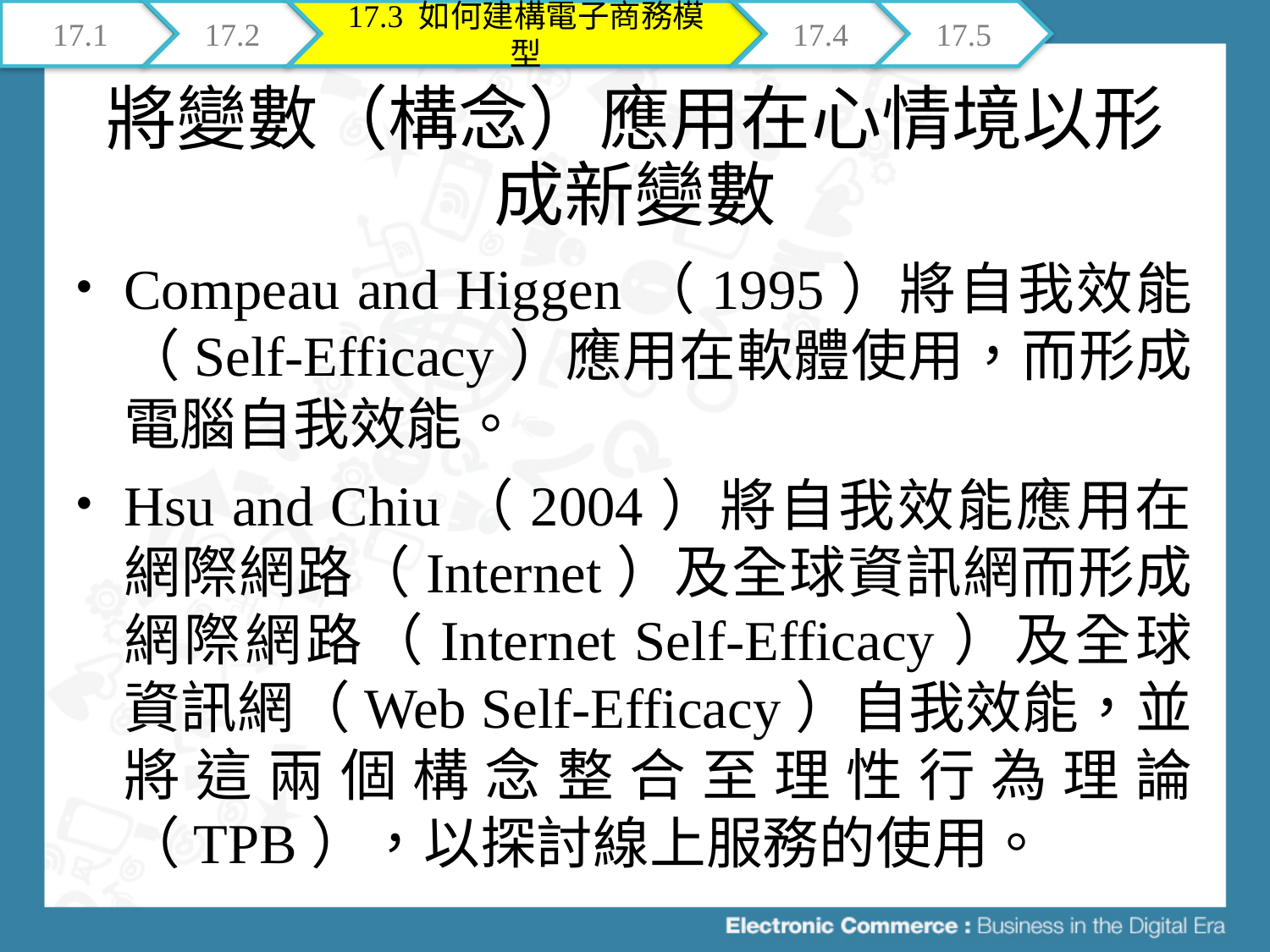

17.1
17.2
17.3 如何建構電子商務模型
17.4
17.5
# 將變數（構念）應用在心情境以形成新變數
Compeau and Higgen（1995）將自我效能（Self-Efficacy）應用在軟體使用，而形成電腦自我效能。
Hsu and Chiu（2004）將自我效能應用在網際網路（Internet）及全球資訊網而形成網際網路（Internet Self-Efficacy）及全球資訊網（Web Self-Efficacy）自我效能，並將這兩個構念整合至理性行為理論（TPB），以探討線上服務的使用。